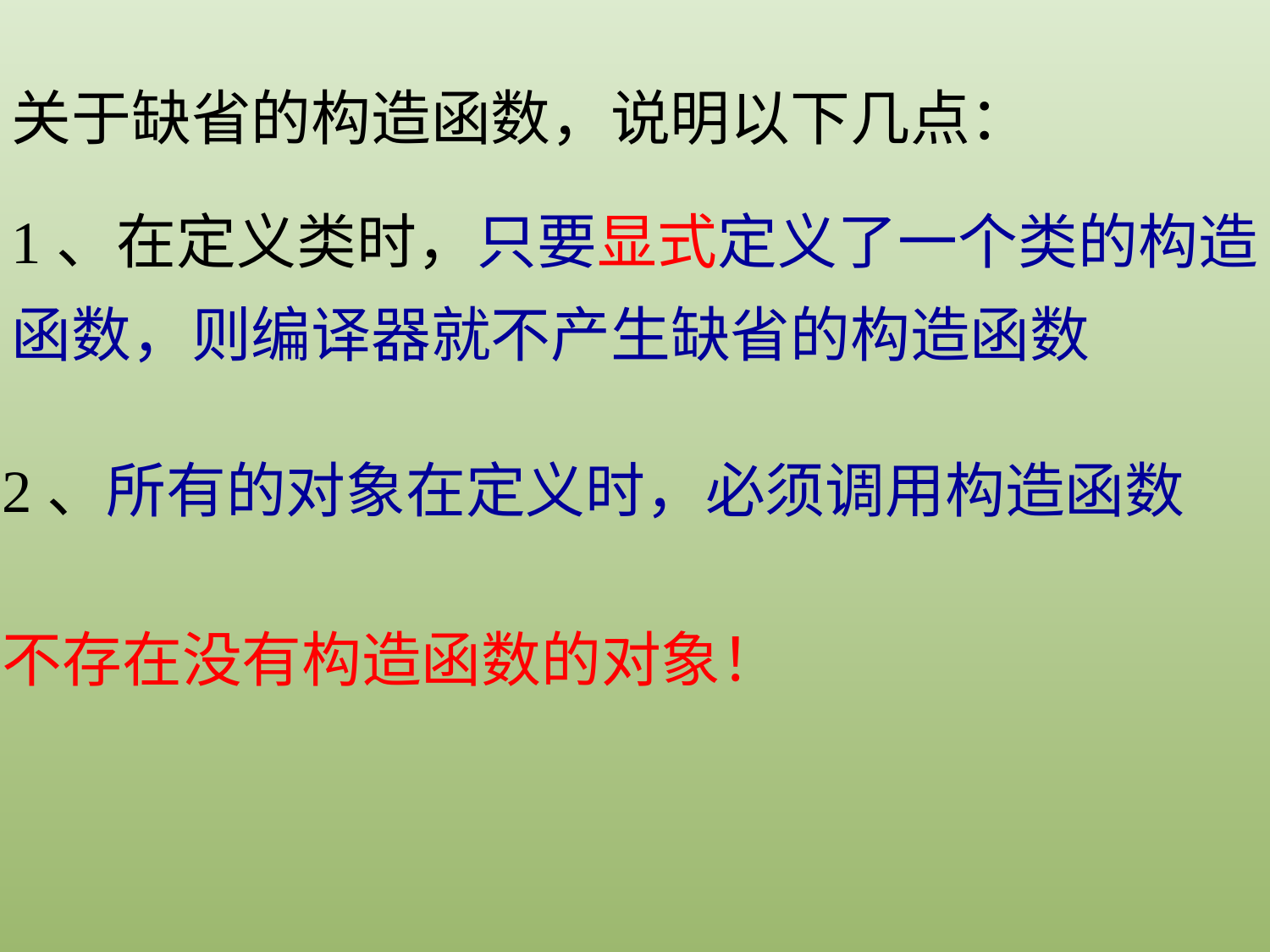

关于缺省的构造函数，说明以下几点：
1、在定义类时，只要显式定义了一个类的构造函数，则编译器就不产生缺省的构造函数
2、所有的对象在定义时，必须调用构造函数
不存在没有构造函数的对象！
666